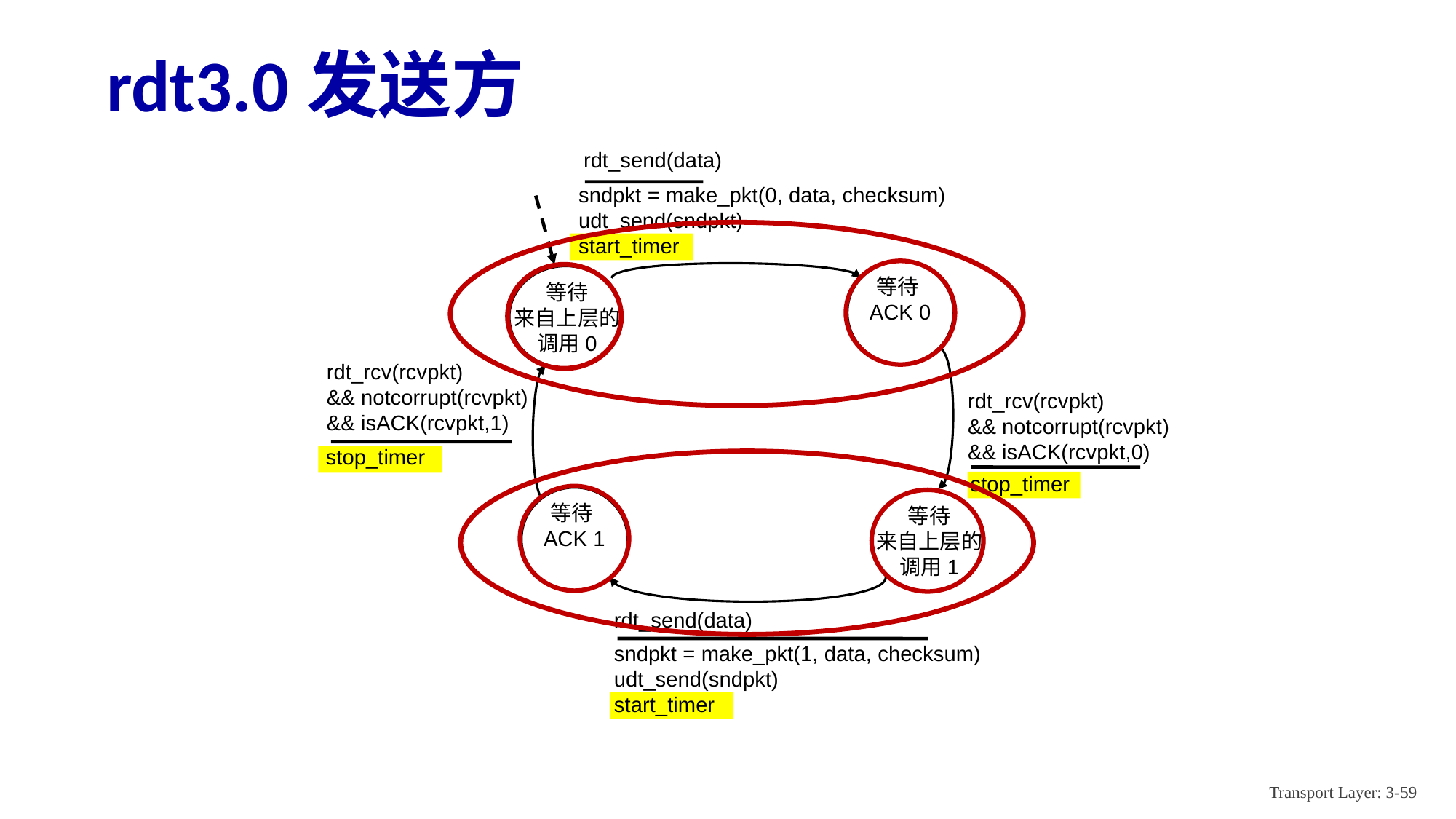

# rdt3.0发送方
rdt_send(data)
sndpkt = make_pkt(0, data, checksum)
udt_send(sndpkt)
start_timer

等待ACK 0

等待
来自上层的调用0
rdt_rcv(rcvpkt)
&& notcorrupt(rcvpkt)
&& isACK(rcvpkt,0)

stop_timer

rdt_rcv(rcvpkt)
&& notcorrupt(rcvpkt)
&& isACK(rcvpkt,1)

stop_timer

等待ACK 1

等待
来自上层的调用1

rdt_send(data)
sndpkt = make_pkt(1, data, checksum)
udt_send(sndpkt)
start_timer

Transport Layer: 3-59